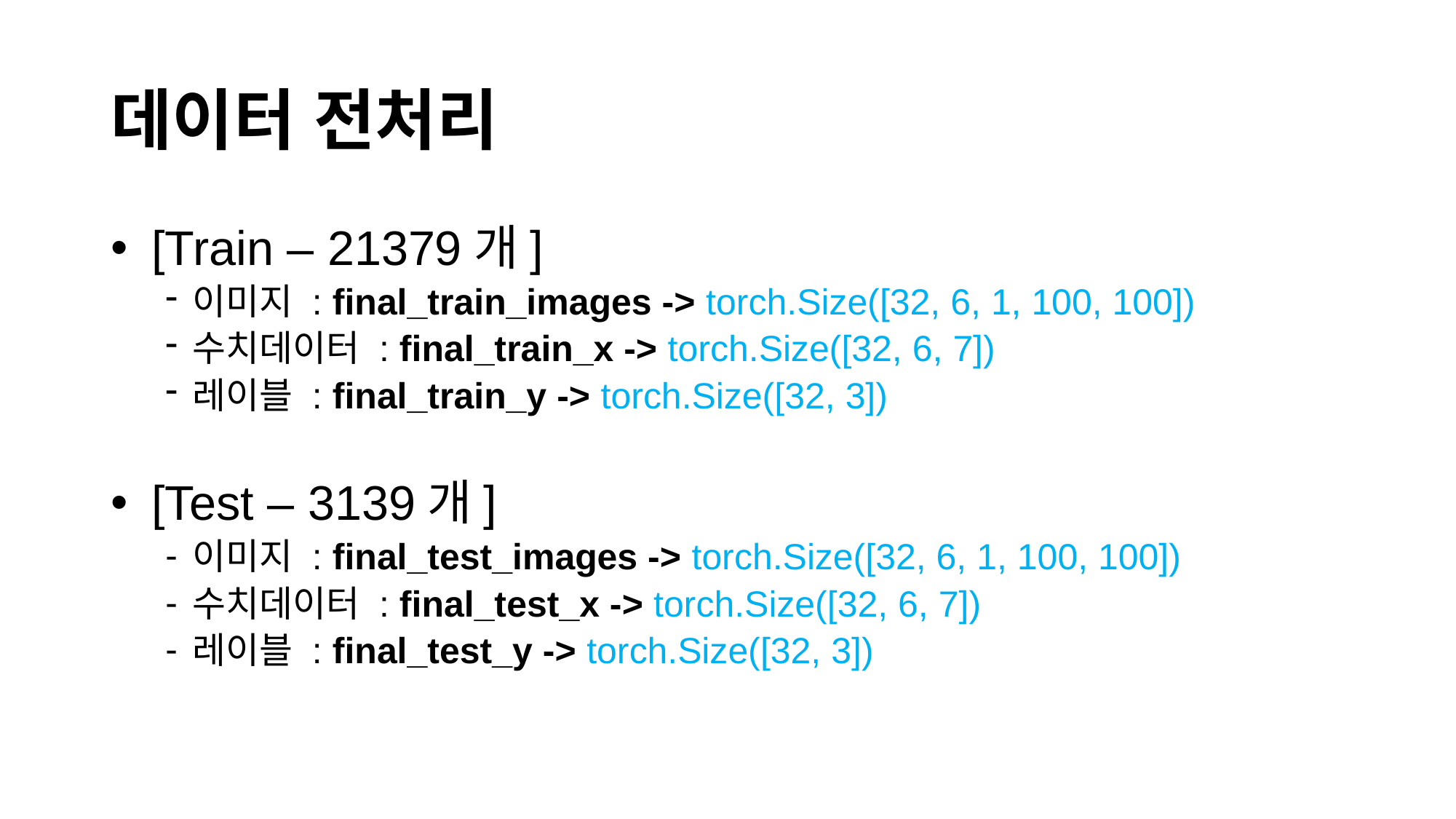

# 데이터 전처리
 [Train – 21379개]
이미지 : final_train_images -> torch.Size([32, 6, 1, 100, 100])
수치데이터 : final_train_x -> torch.Size([32, 6, 7])
레이블 : final_train_y -> torch.Size([32, 3])

 [Test – 3139개]
이미지 : final_test_images -> torch.Size([32, 6, 1, 100, 100])
수치데이터 : final_test_x -> torch.Size([32, 6, 7])
레이블 : final_test_y -> torch.Size([32, 3])